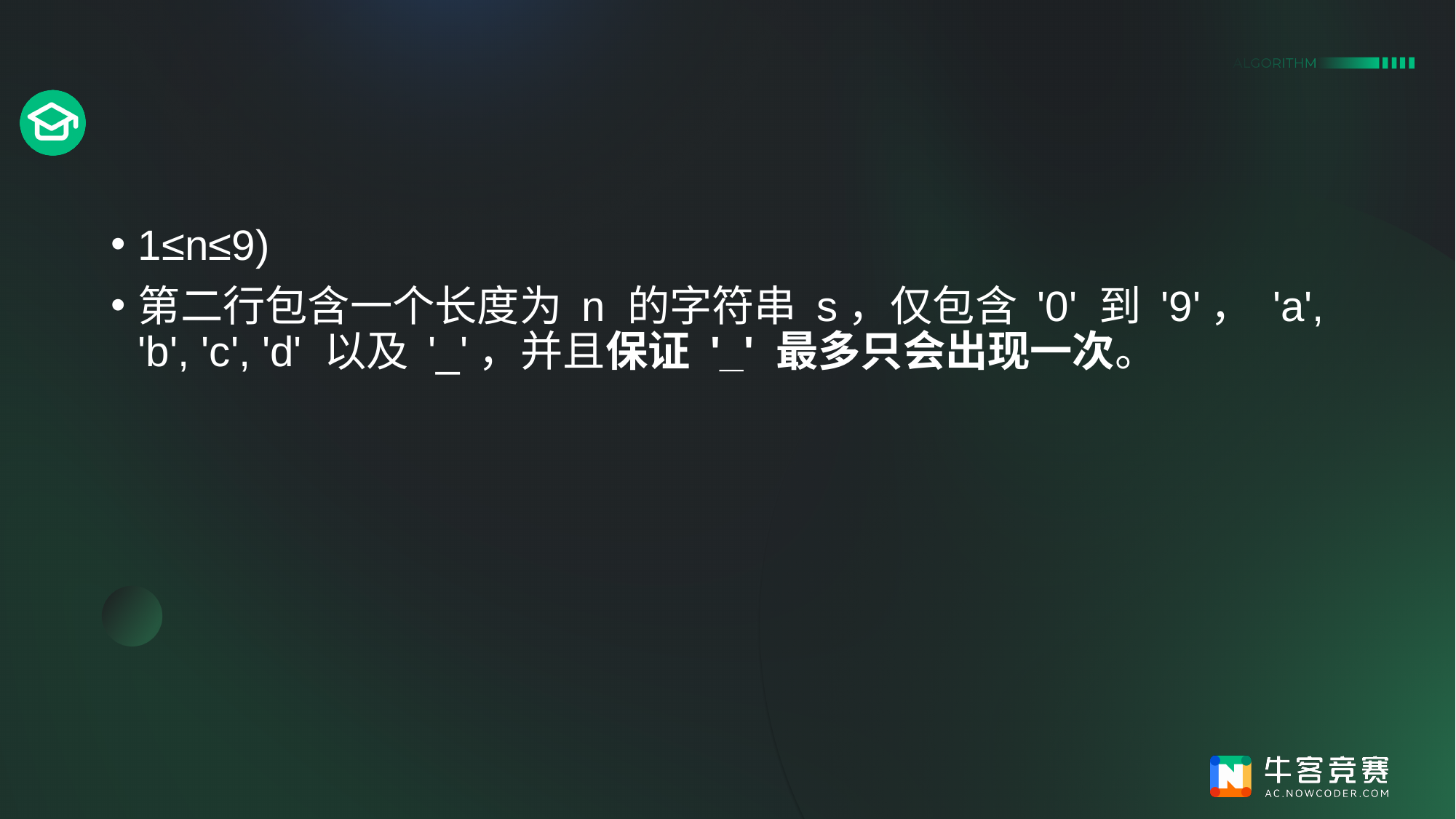

#
1≤n≤9)
第二行包含一个长度为 n 的字符串 s，仅包含 '0' 到 '9'， 'a', 'b', 'c', 'd' 以及 '_'，并且保证 '_' 最多只会出现一次。